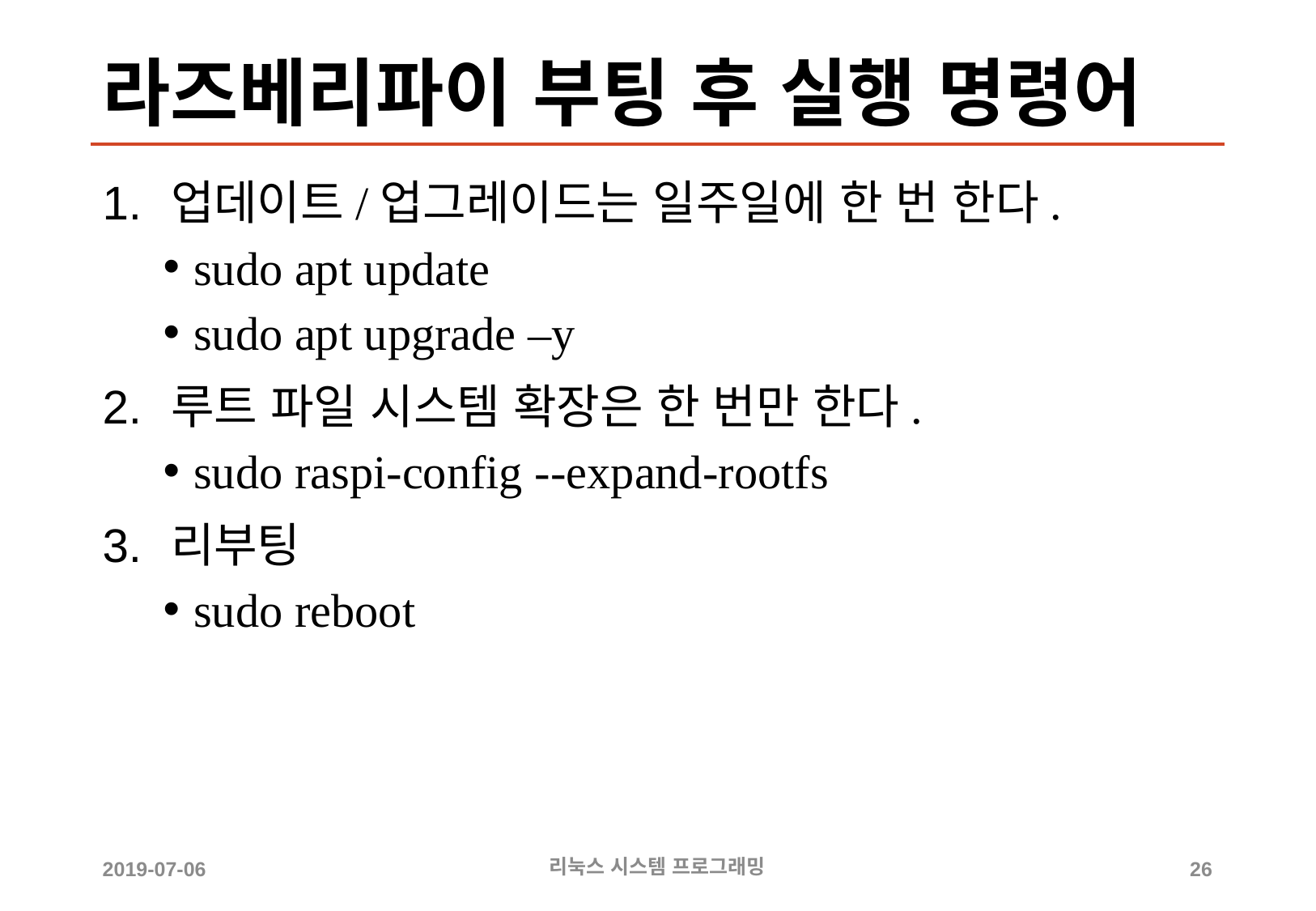

# 라즈베리파이 부팅 후 실행 명령어
업데이트/업그레이드는 일주일에 한 번 한다.
sudo apt update
sudo apt upgrade –y
루트 파일 시스템 확장은 한 번만 한다.
sudo raspi-config --expand-rootfs
리부팅
sudo reboot
2019-07-06
리눅스 시스템 프로그래밍
26